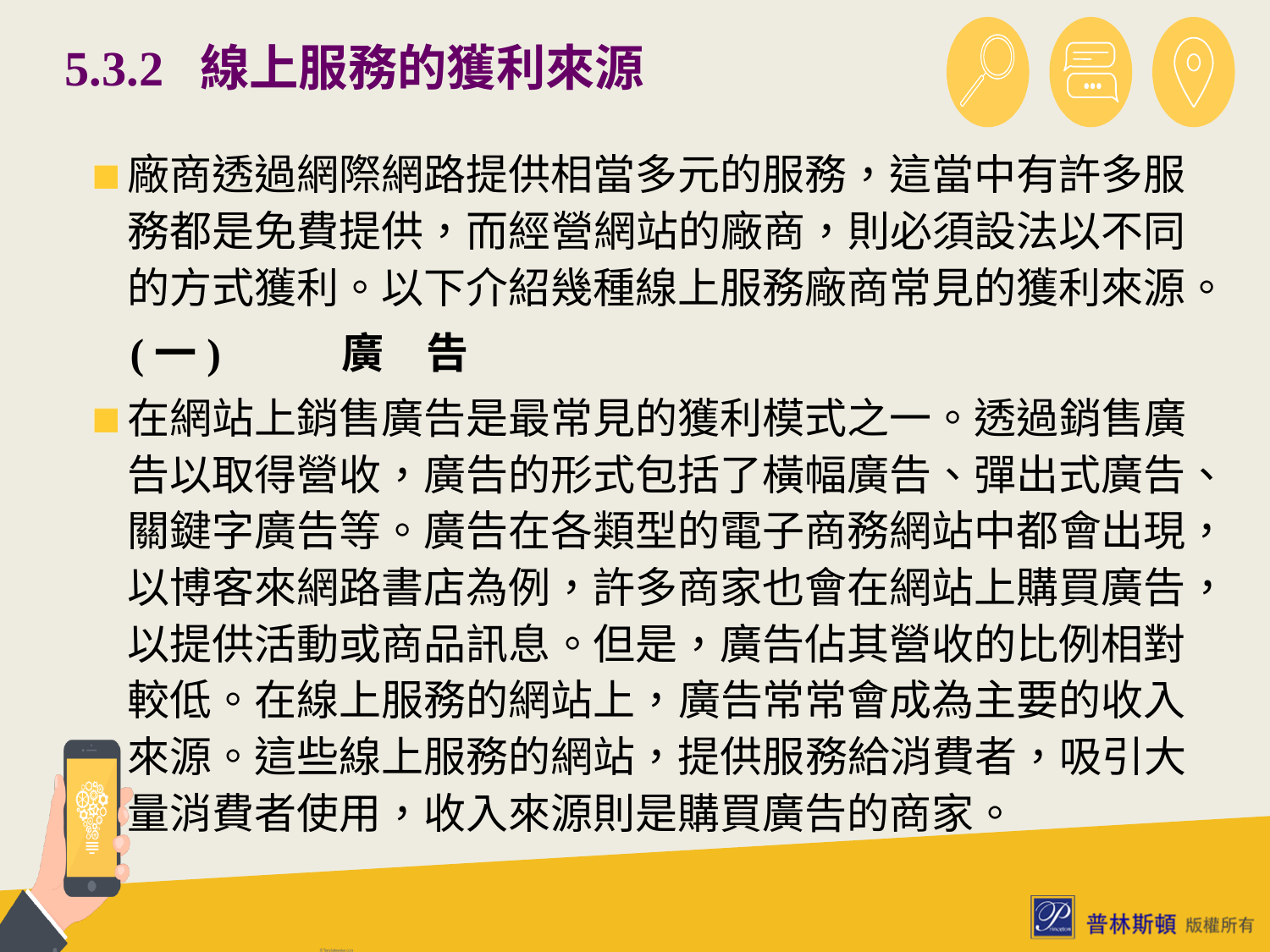

# 5.3.2  線上服務的獲利來源
廠商透過網際網路提供相當多元的服務，這當中有許多服務都是免費提供，而經營網站的廠商，則必須設法以不同的方式獲利。以下介紹幾種線上服務廠商常見的獲利來源。
    (一)	廣　告
在網站上銷售廣告是最常見的獲利模式之一。透過銷售廣告以取得營收，廣告的形式包括了橫幅廣告、彈出式廣告、關鍵字廣告等。廣告在各類型的電子商務網站中都會出現，以博客來網路書店為例，許多商家也會在網站上購買廣告，以提供活動或商品訊息。但是，廣告佔其營收的比例相對較低。在線上服務的網站上，廣告常常會成為主要的收入來源。這些線上服務的網站，提供服務給消費者，吸引大量消費者使用，收入來源則是購買廣告的商家。